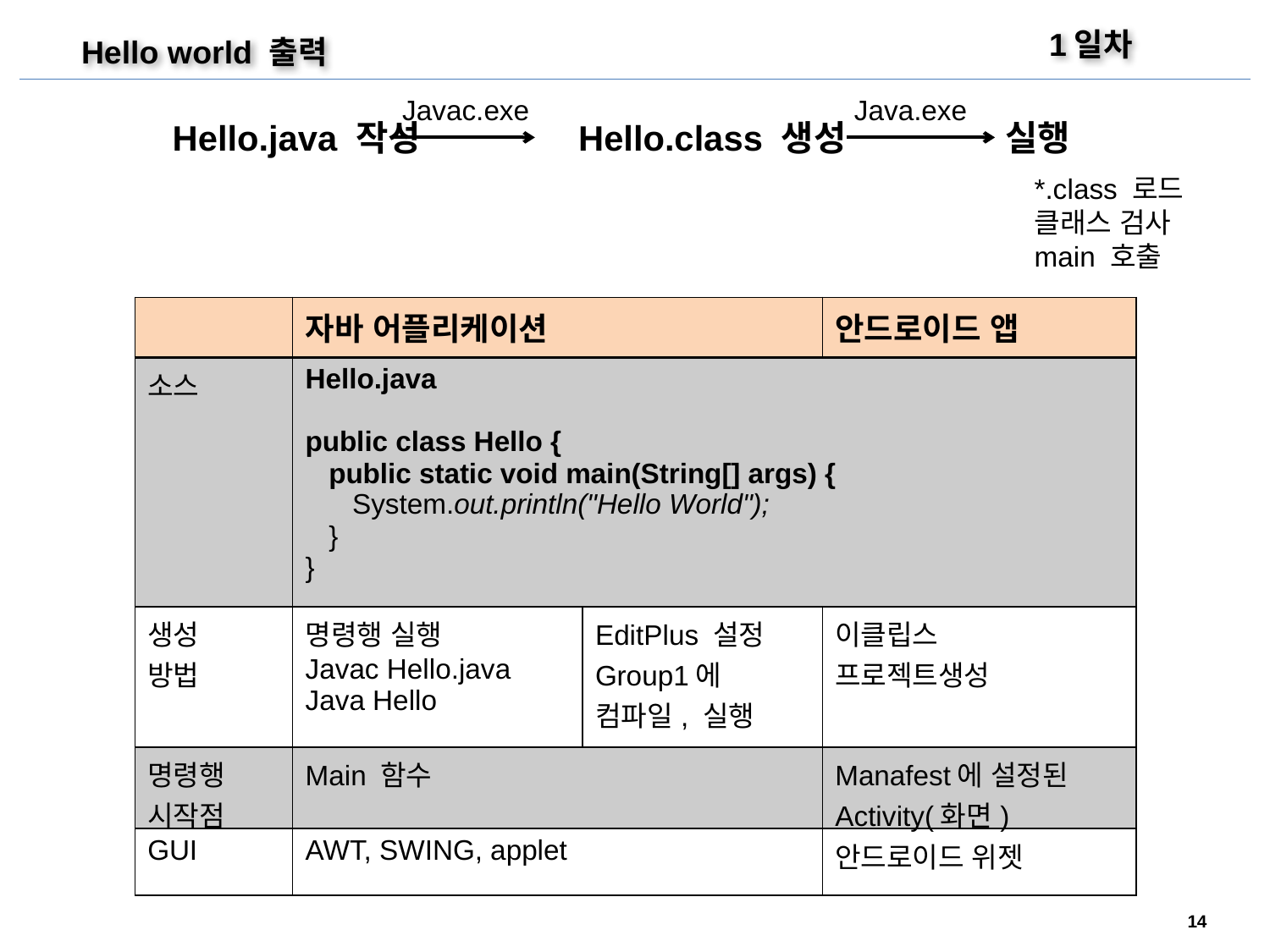

1일차
Hello world 출력
Javac.exe
Java.exe
Hello.java 작성               Hello.class 생성                실행
*.class 로드
클래스 검사
main 호출
|  | 자바 어플리케이션 |  | 안드로이드 앱 |
| --- | --- | --- | --- |
| 소스 | Hello.java public class Hello { public static void main(String[] args) { System.out.println("Hello World"); } } |  |  |
| 생성 방법 | 명령행 실행 Javac Hello.java Java Hello | EditPlus 설정 Group1에 컴파일, 실행 | 이클립스 프로젝트생성 |
| 명령행 시작점 | Main 함수 |  | Manafest에 설정된 Activity(화면) |
| GUI | AWT, SWING, applet |  | 안드로이드 위젯 |